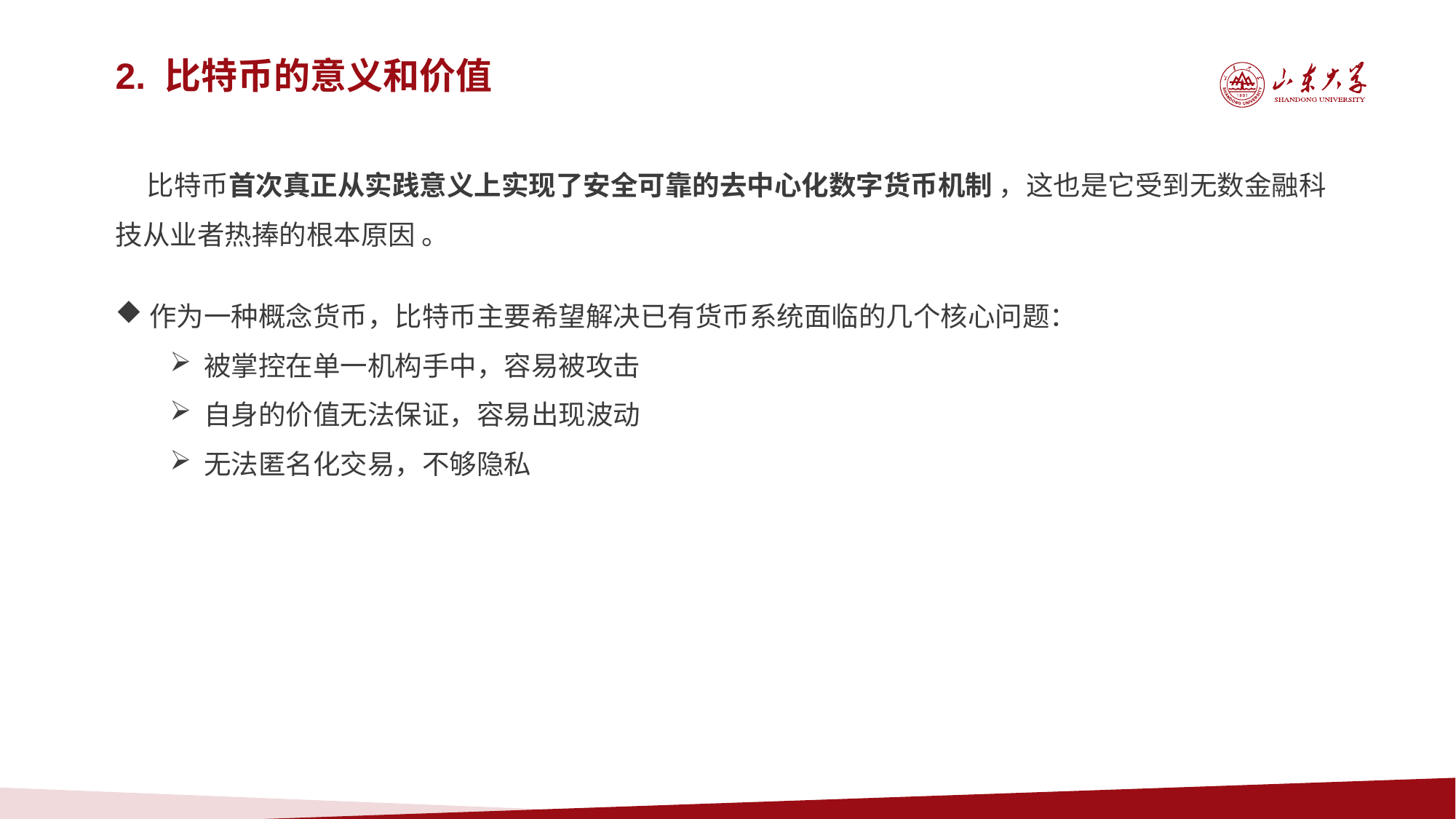

2. 比特币的意义和价值
    比特币首次真正从实践意义上实现了安全可靠的去中心化数字货币机制 ，这也是它受到无数金融科技从业者热捧的根本原因 。
作为一种概念货币，比特币主要希望解决已有货币系统面临的几个核心问题：
被掌控在单一机构手中，容易被攻击
自身的价值无法保证，容易出现波动
无法匿名化交易，不够隐私